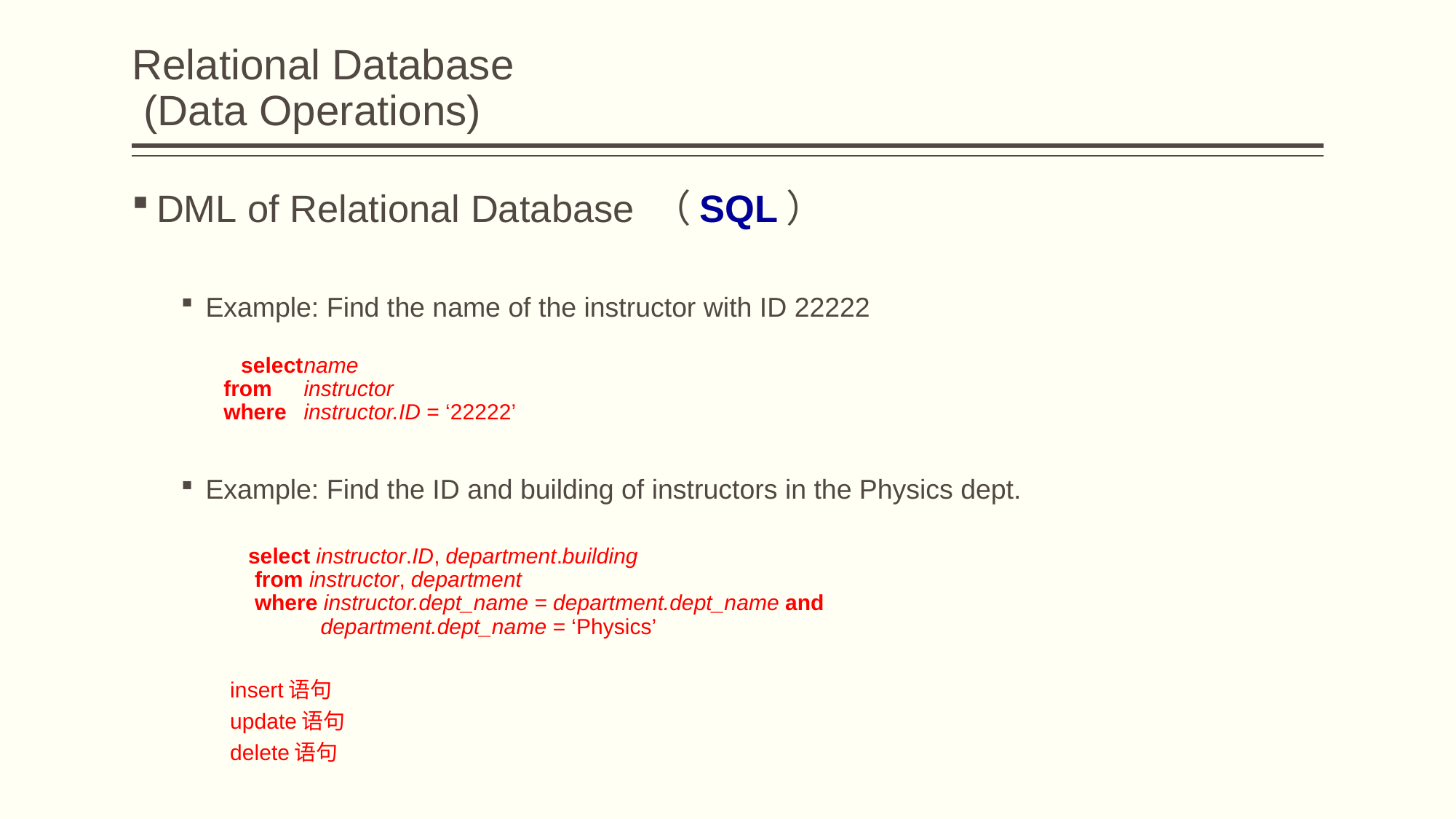

# Relational Database (Data Operations)
DML of Relational Database （SQL）

Example: Find the name of the instructor with ID 22222
          select	name
	   from	instructor
	   where	instructor.ID = ‘22222’

Example: Find the ID and building of instructors in the Physics dept.

   select instructor.ID, department.building
from instructor, department
where instructor.dept_name = department.dept_name and
           department.dept_name = ‘Physics’

insert语句
update语句
delete语句